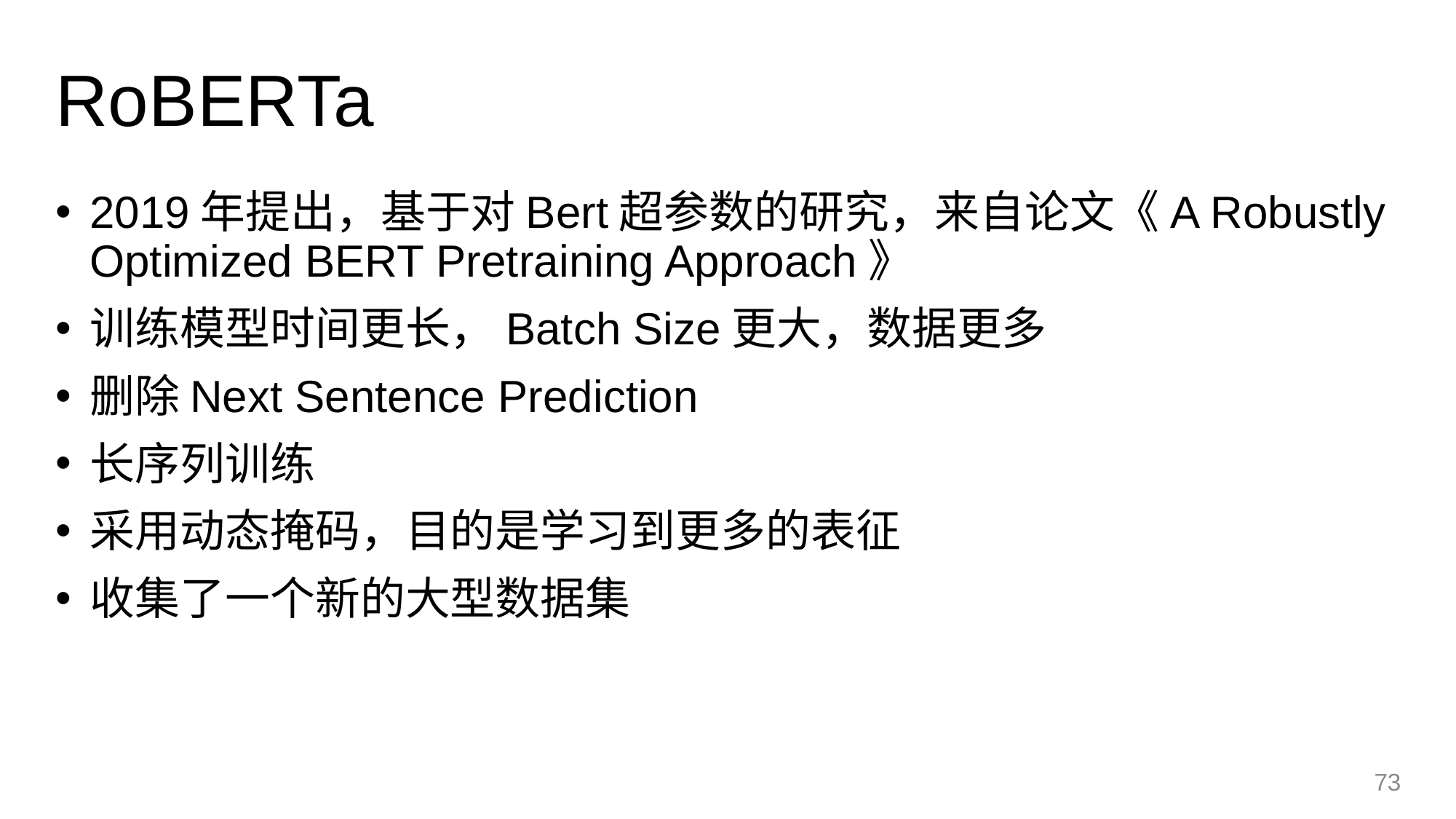

# RoBERTa
2019年提出，基于对Bert超参数的研究，来自论文《A Robustly Optimized BERT Pretraining Approach》
训练模型时间更长，Batch Size更大，数据更多
删除Next Sentence Prediction
长序列训练
采用动态掩码，目的是学习到更多的表征
收集了一个新的大型数据集
73